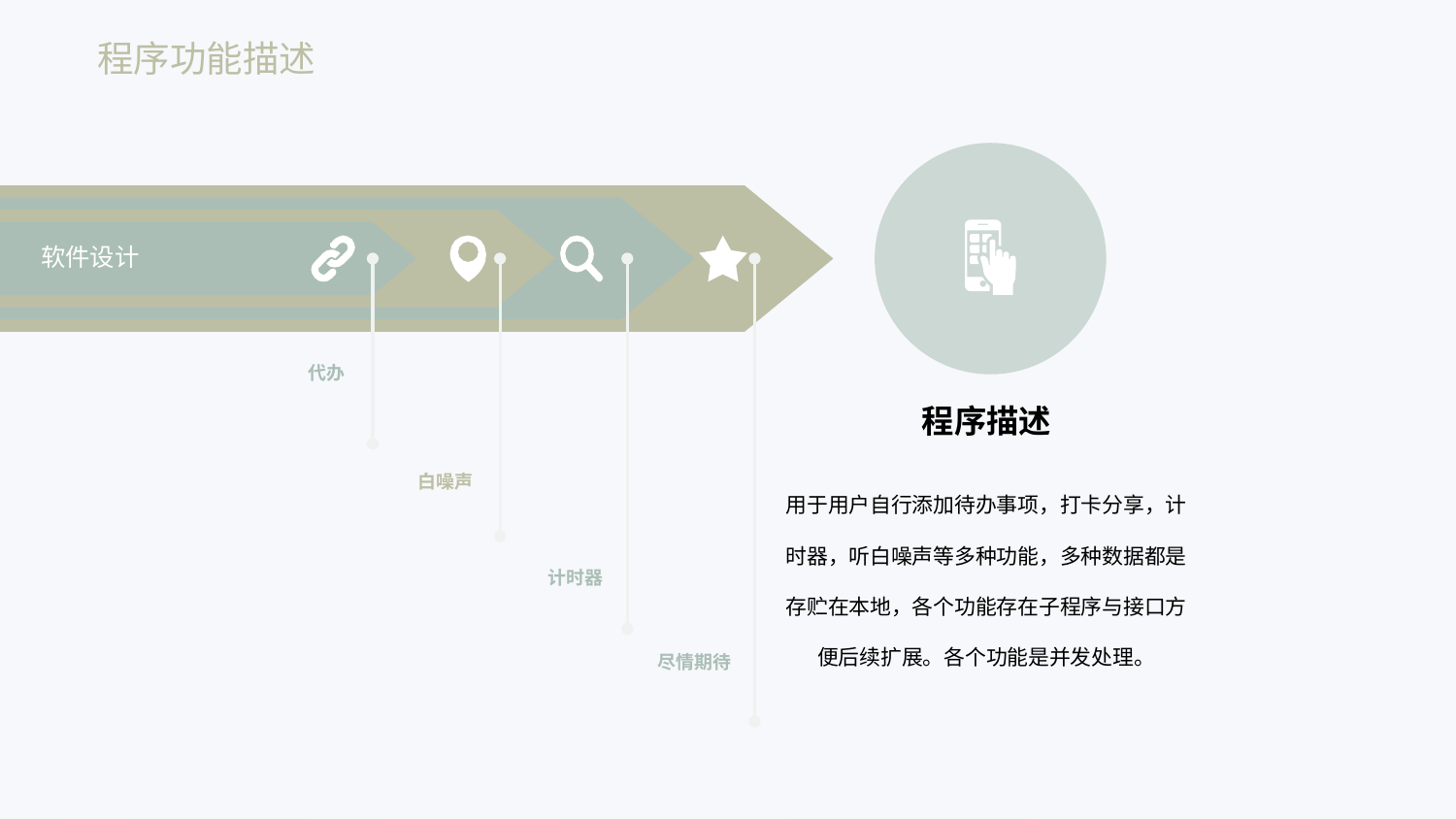

程序功能描述

软件设计

代办
白噪声
计时器
尽情期待
程序描述
用于用户自行添加待办事项，打卡分享，计时器，听白噪声等多种功能，多种数据都是存贮在本地，各个功能存在子程序与接口方便后续扩展。各个功能是并发处理。